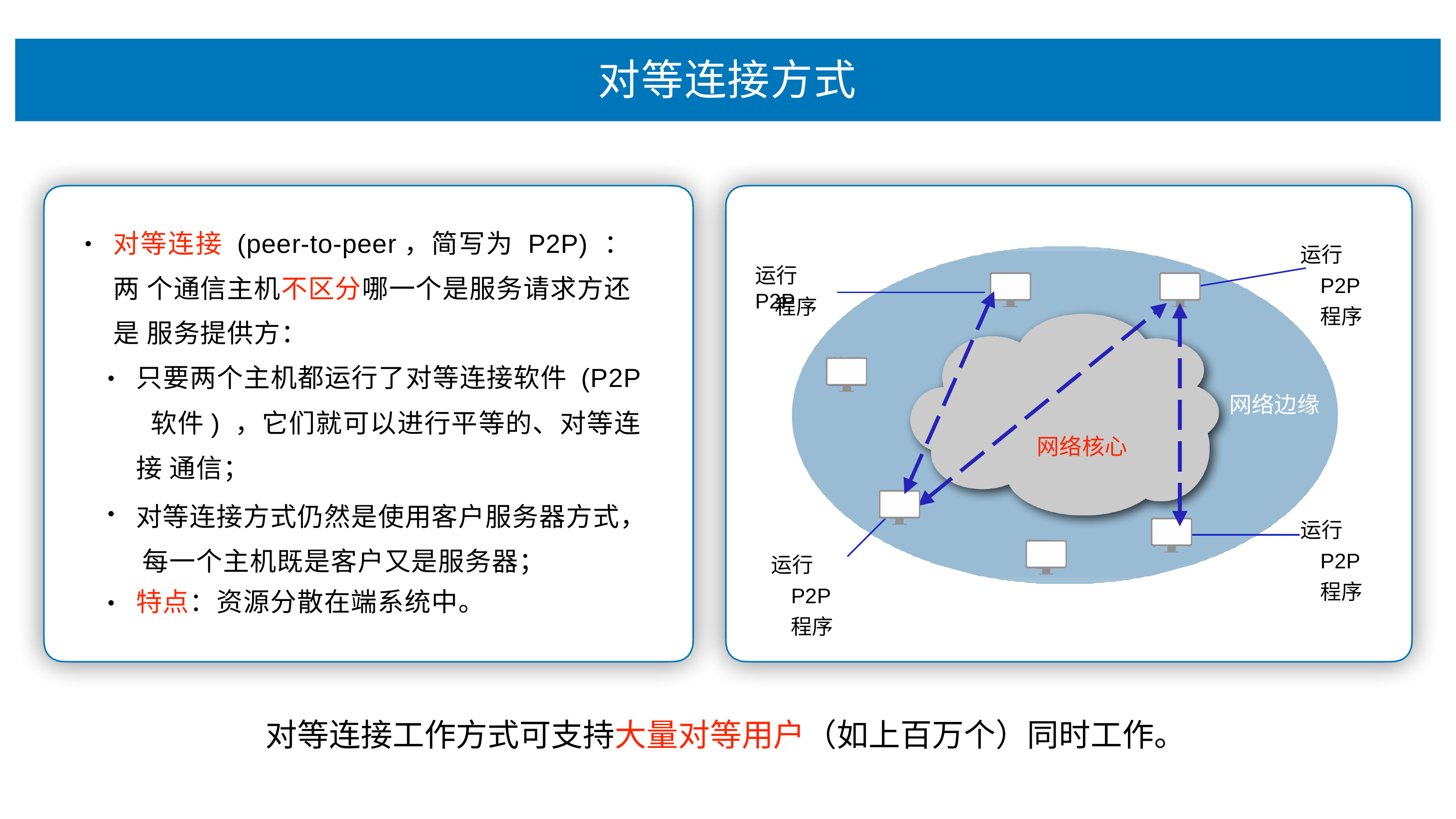

# 对等连接⽅式

对等连接 (peer-to-peer，简写为 P2P) ：两 个通信主机不区分哪⼀个是服务请求⽅还是 服务提供⽅：
•
运⾏P2P 程序

运⾏P2P

程序

只要两个主机都运⾏了对等连接软件 (P2P  软件) ，它们就可以进⾏平等的、对等连接 通信；
对等连接⽅式仍然是使⽤客户服务器⽅式，  每⼀个主机既是客户⼜是服务器；
特点：资源分散在端系统中。

•
⽹络边缘
⽹络核⼼
⽹络核

•
运⾏P2P 程序

运⾏P2P 程序
•
对等连接⼯作⽅式可⽀持⼤量对等⽤户（如上百万个）同时⼯作。